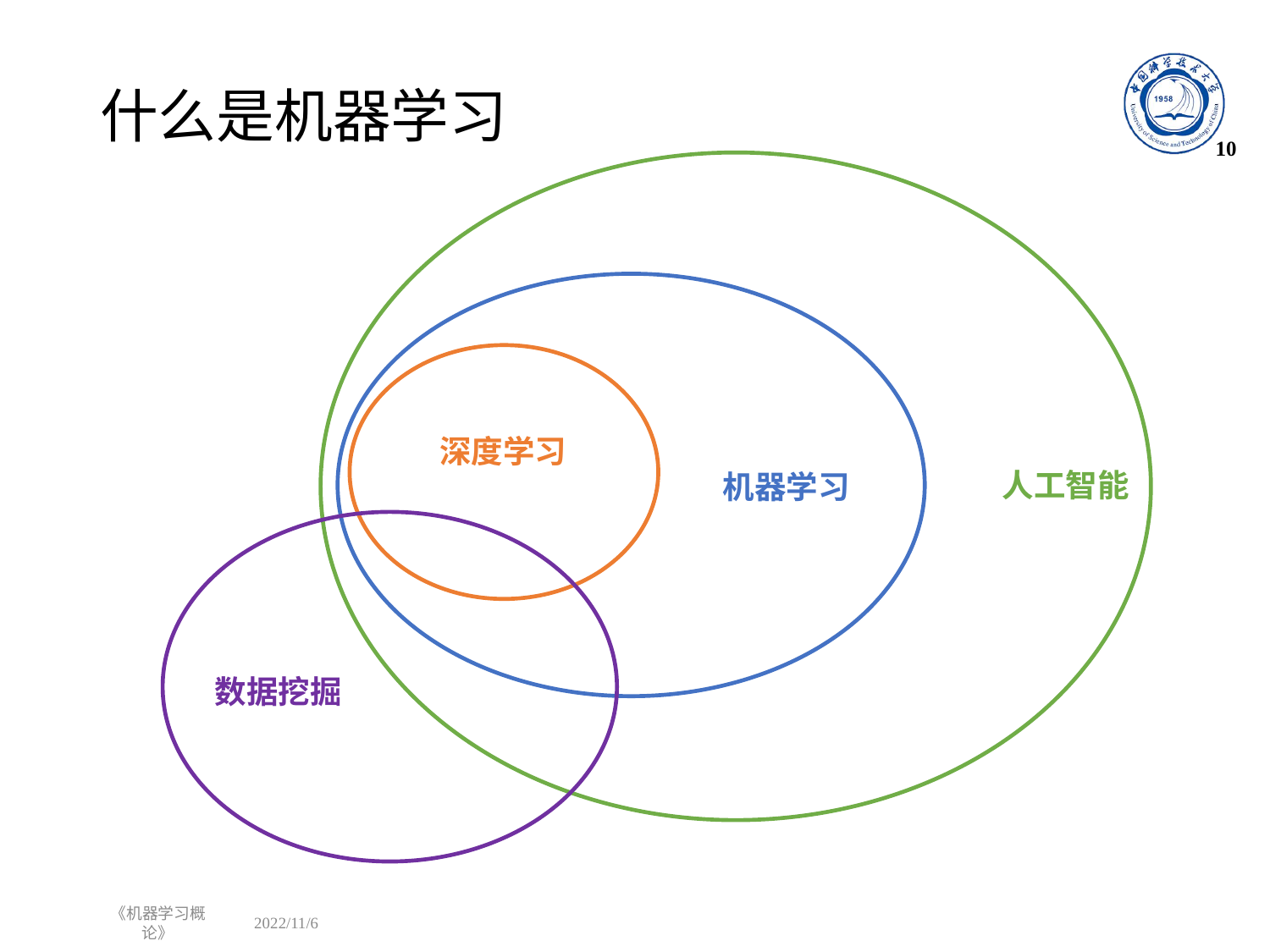

# 什么是机器学习
10

深度学习
人工智能
机器学习

数据挖掘
《机器学习概论》
2022/11/6